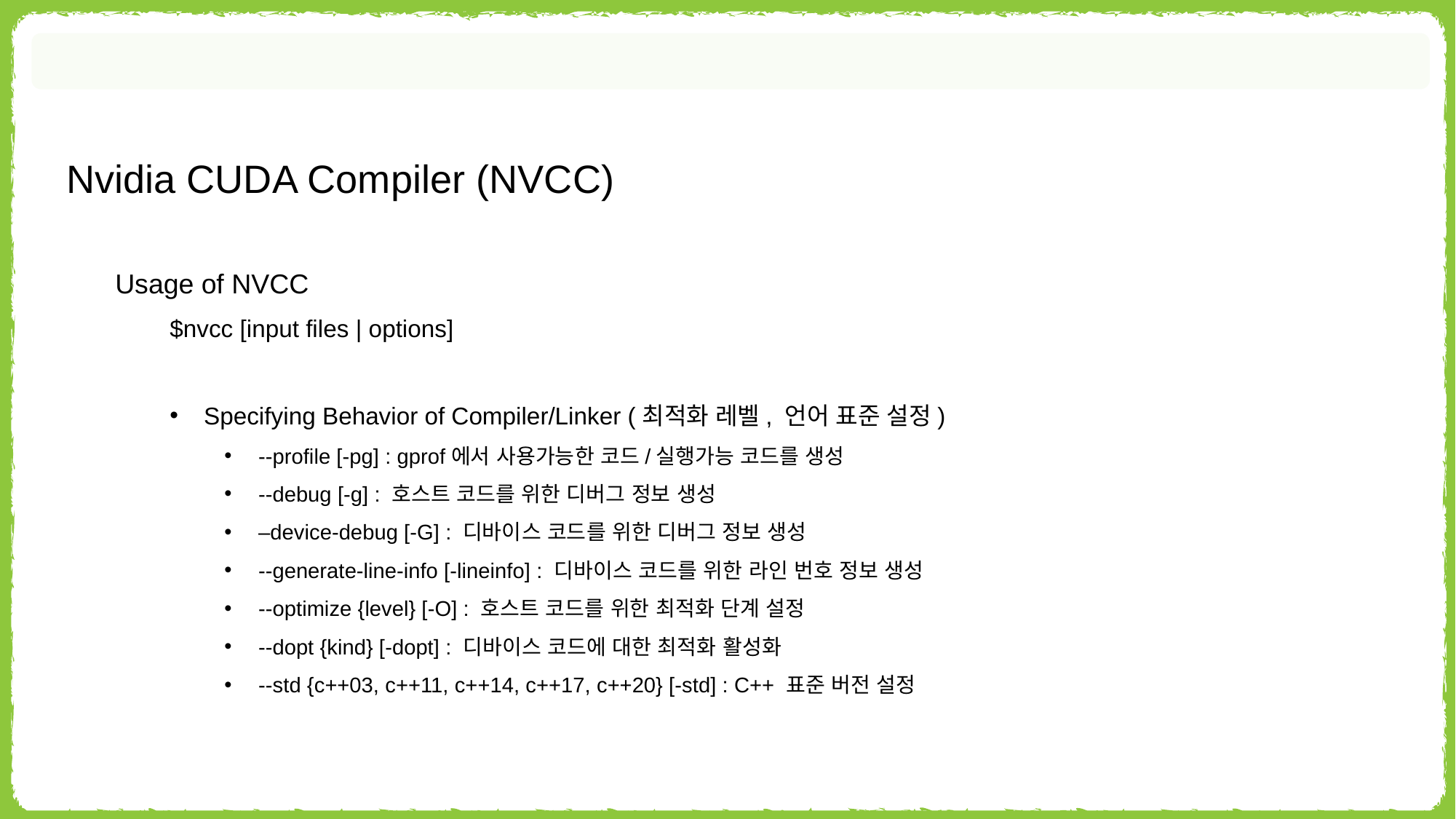

Nvidia CUDA Compiler (NVCC)
Usage of NVCC
$nvcc [input files | options]

Specifying Behavior of Compiler/Linker (최적화 레벨, 언어 표준 설정)
--profile [-pg] : gprof에서 사용가능한 코드/실행가능 코드를 생성
--debug [-g] : 호스트 코드를 위한 디버그 정보 생성
–device-debug [-G] : 디바이스 코드를 위한 디버그 정보 생성
--generate-line-info [-lineinfo] : 디바이스 코드를 위한 라인 번호 정보 생성
--optimize {level} [-O] : 호스트 코드를 위한 최적화 단계 설정
--dopt {kind} [-dopt] : 디바이스 코드에 대한 최적화 활성화
--std {c++03, c++11, c++14, c++17, c++20} [-std] : C++ 표준 버전 설정